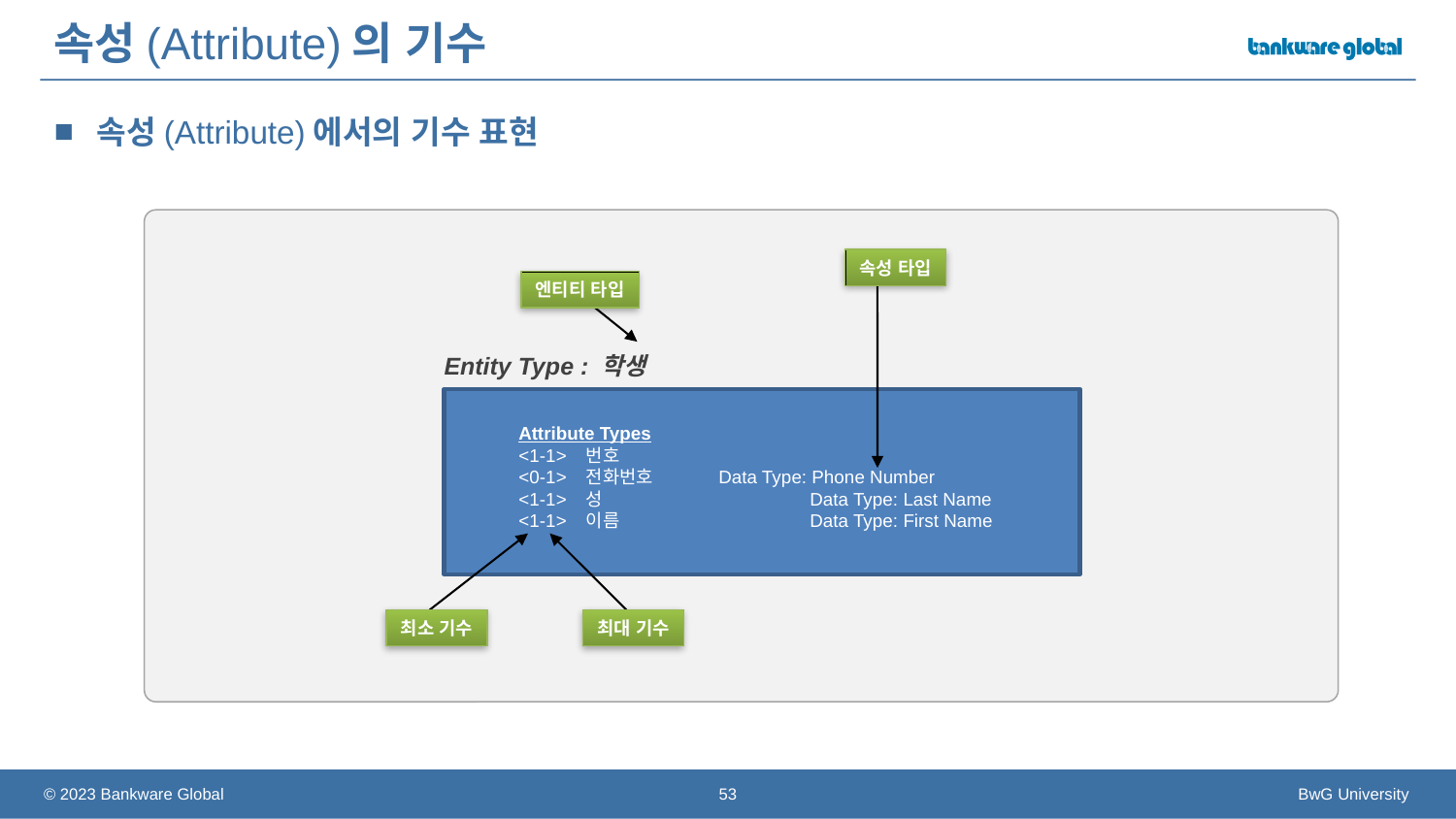

# 속성(Attribute)의 기수
속성(Attribute)에서의 기수 표현

속성 타입
엔티티 타입

Entity Type : 학생

Attribute Types
<1-1>   번호
<0-1>   전화번호            Data Type: Phone Number
<1-1>   성		Data Type: Last Name
<1-1>   이름		Data Type: First Name

최소 기수
최대 기수
53